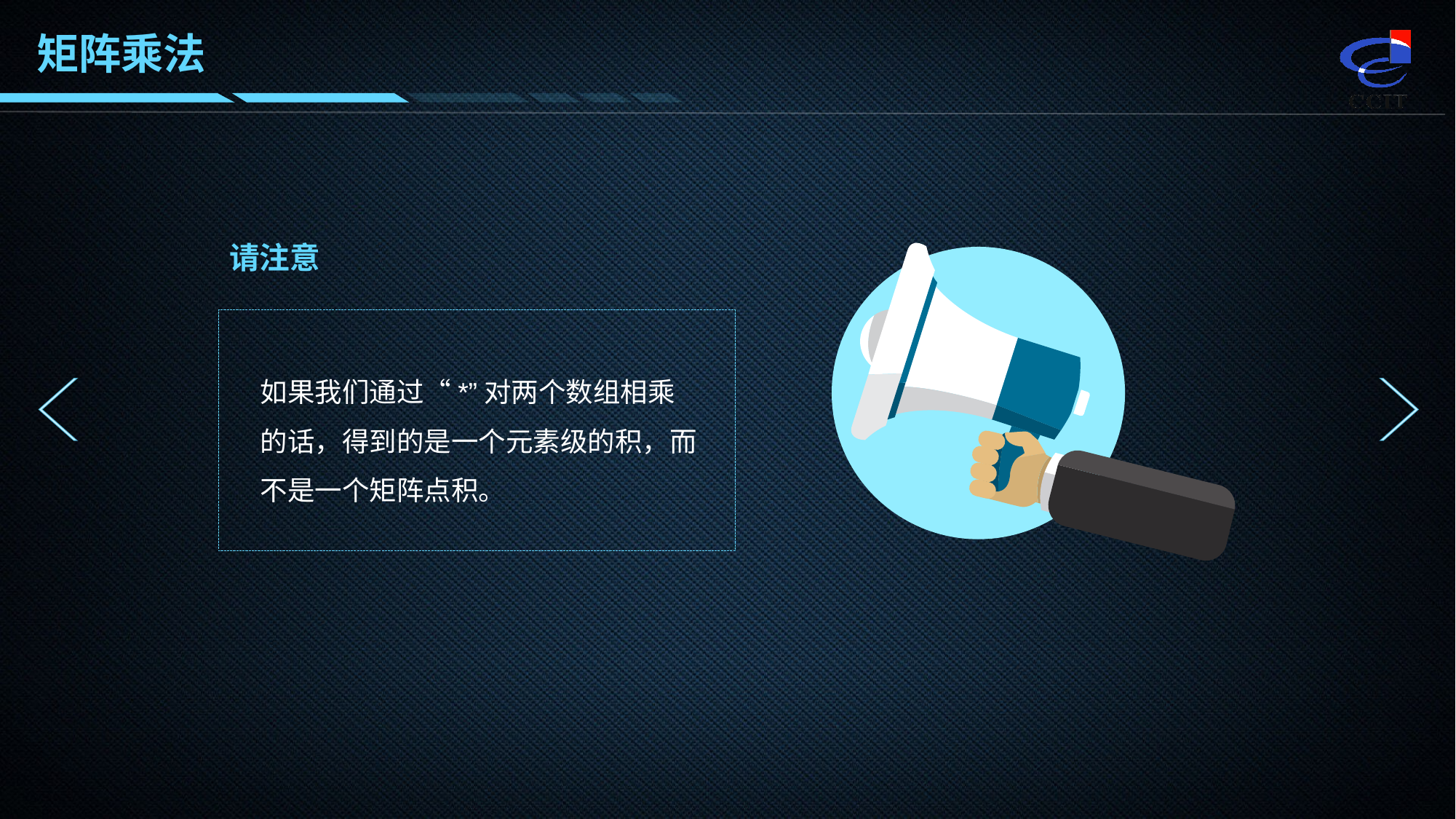

矩阵乘法

请注意

如果我们通过“*”对两个数组相乘的话，得到的是一个元素级的积，而不是一个矩阵点积。